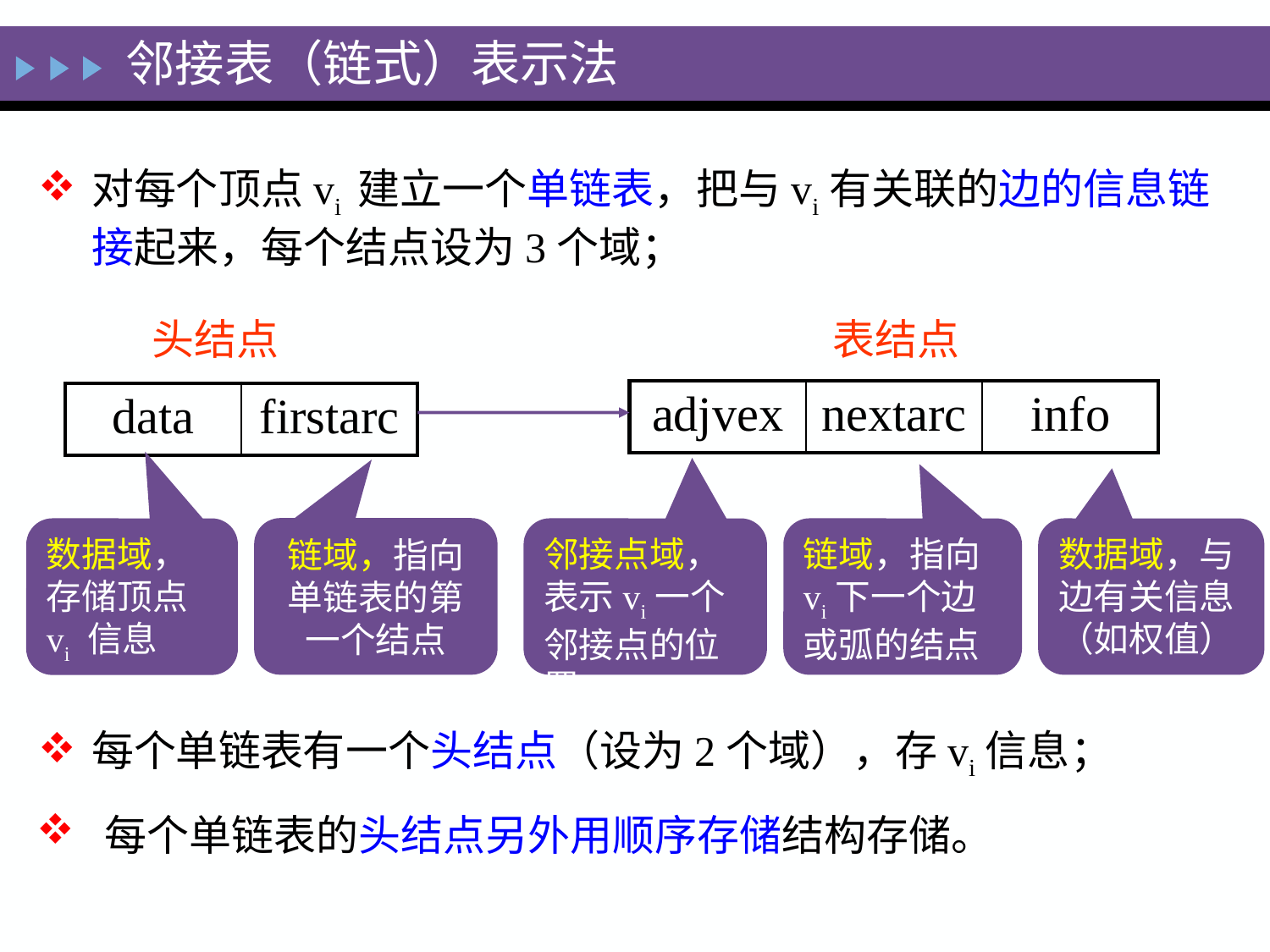

邻接表（链式）表示法
对每个顶点vi 建立一个单链表，把与vi有关联的边的信息链接起来，每个结点设为3个域；
头结点
表结点
| adjvex | nextarc | info |
| --- | --- | --- |
| data | firstarc |
| --- | --- |

链域，指向单链表的第一个结点
数据域，存储顶点vi 信息
邻接点域，表示vi一个邻接点的位置
链域，指向vi下一个边或弧的结点
数据域，与边有关信息（如权值）
每个单链表有一个头结点（设为2个域），存vi信息；
  每个单链表的头结点另外用顺序存储结构存储。